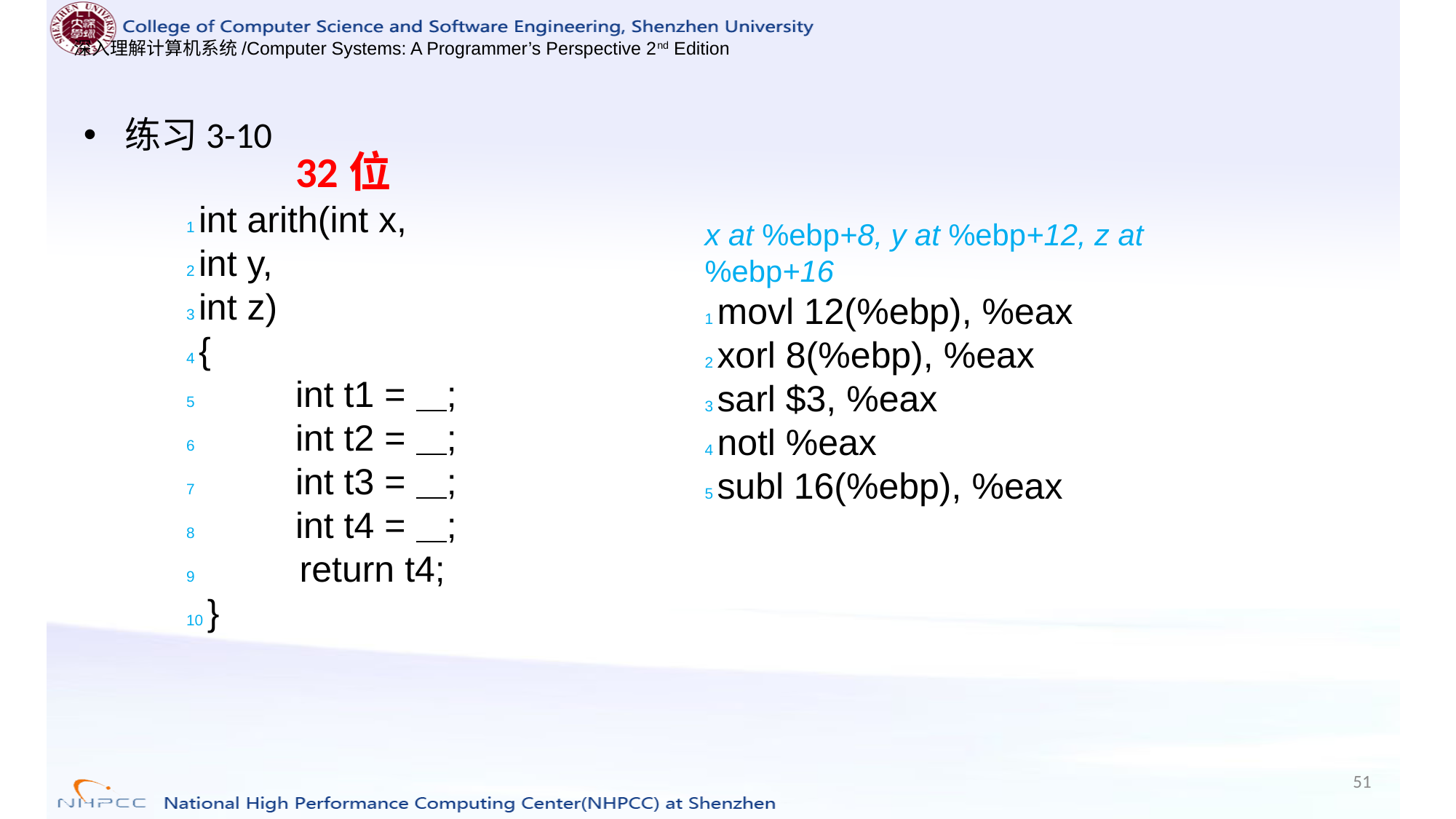

练习3-10
32位
1 int arith(int x,
2 int y,
3 int z)
4 {
5 	int t1 =    ;
6 	int t2 =    ;
7 	int t3 =    ;
8 	int t4 =    ;
9	 return t4;
10 }
x at %ebp+8, y at %ebp+12, z at %ebp+16
1 movl 12(%ebp), %eax
2 xorl 8(%ebp), %eax
3 sarl $3, %eax
4 notl %eax
5 subl 16(%ebp), %eax
51